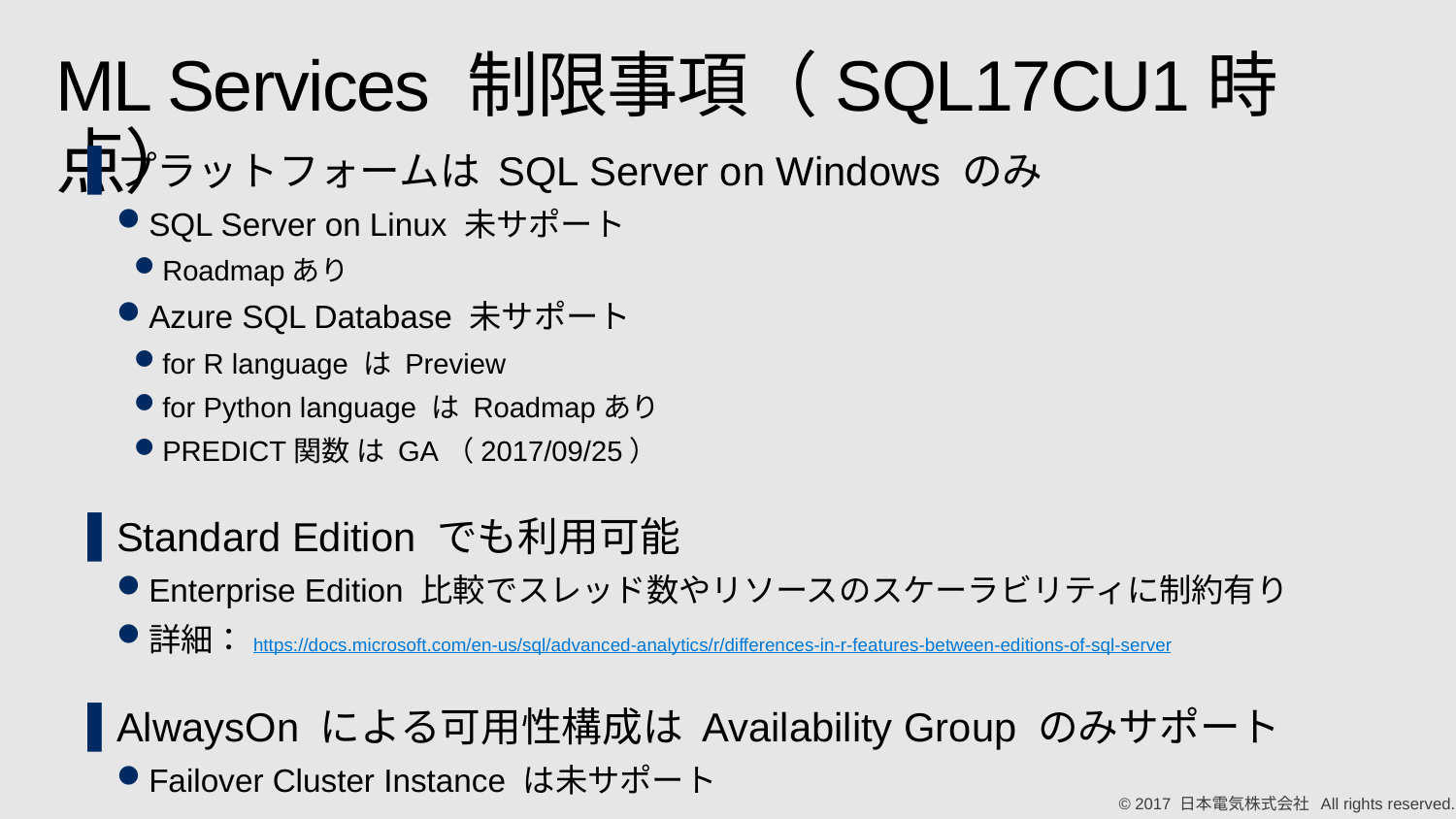

# ML Services 制限事項（SQL17CU1時点）
プラットフォームは SQL Server on Windows のみ
SQL Server on Linux 未サポート
Roadmapあり
Azure SQL Database 未サポート
for R language は Preview
for Python language は Roadmapあり
PREDICT関数 は GA（2017/09/25）

Standard Edition でも利用可能
Enterprise Edition 比較でスレッド数やリソースのスケーラビリティに制約有り
詳細：https://docs.microsoft.com/en-us/sql/advanced-analytics/r/differences-in-r-features-between-editions-of-sql-server

AlwaysOn による可用性構成は Availability Group のみサポート
Failover Cluster Instance は未サポート